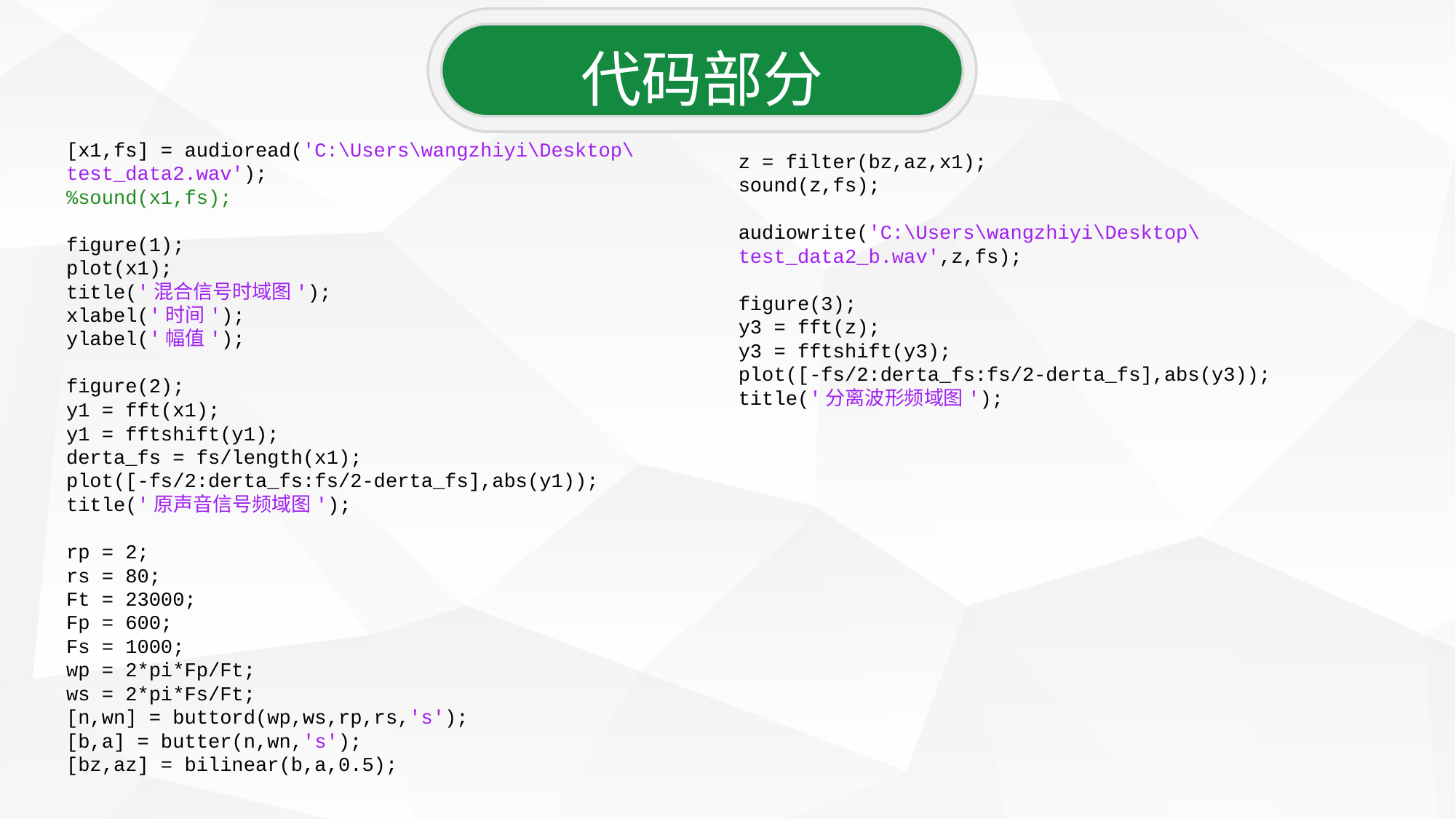

代码部分
[x1,fs] = audioread('C:\Users\wangzhiyi\Desktop\test_data2.wav');
%sound(x1,fs);

figure(1);
plot(x1);
title('混合信号时域图');
xlabel('时间');
ylabel('幅值');

figure(2);
y1 = fft(x1);
y1 = fftshift(y1);
derta_fs = fs/length(x1);
plot([-fs/2:derta_fs:fs/2-derta_fs],abs(y1));
title('原声音信号频域图');

rp = 2;
rs = 80;
Ft = 23000;
Fp = 600;
Fs = 1000;
wp = 2*pi*Fp/Ft;
ws = 2*pi*Fs/Ft;
[n,wn] = buttord(wp,ws,rp,rs,'s');
[b,a] = butter(n,wn,'s');
[bz,az] = bilinear(b,a,0.5);

z = filter(bz,az,x1);
sound(z,fs);

audiowrite('C:\Users\wangzhiyi\Desktop\test_data2_b.wav',z,fs);

figure(3);
y3 = fft(z);
y3 = fftshift(y3);
plot([-fs/2:derta_fs:fs/2-derta_fs],abs(y3));
title('分离波形频域图');